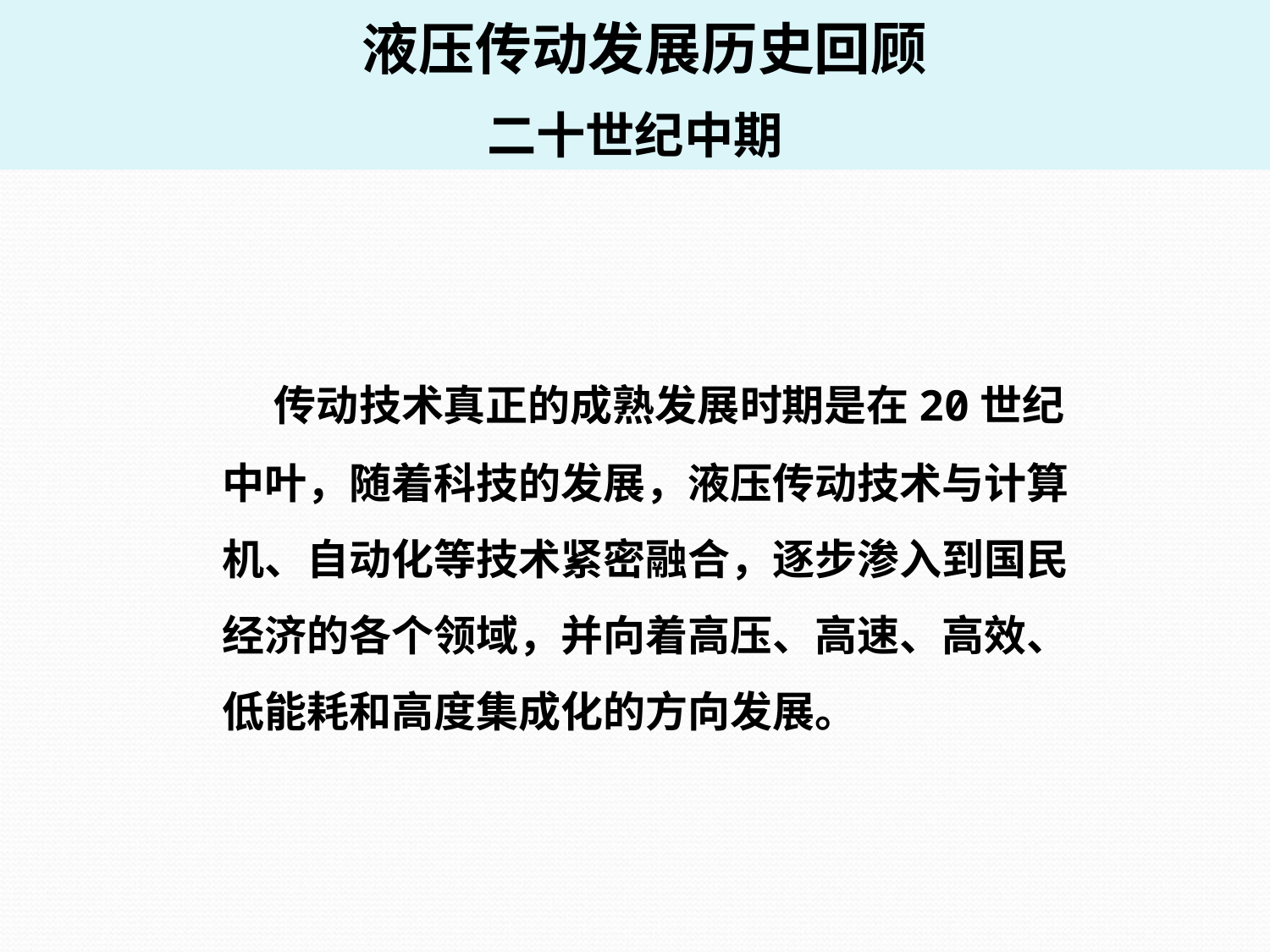

液压传动发展历史回顾
二十世纪中期
    传动技术真正的成熟发展时期是在20世纪中叶，随着科技的发展，液压传动技术与计算机、自动化等技术紧密融合，逐步渗入到国民经济的各个领域，并向着高压、高速、高效、低能耗和高度集成化的方向发展。